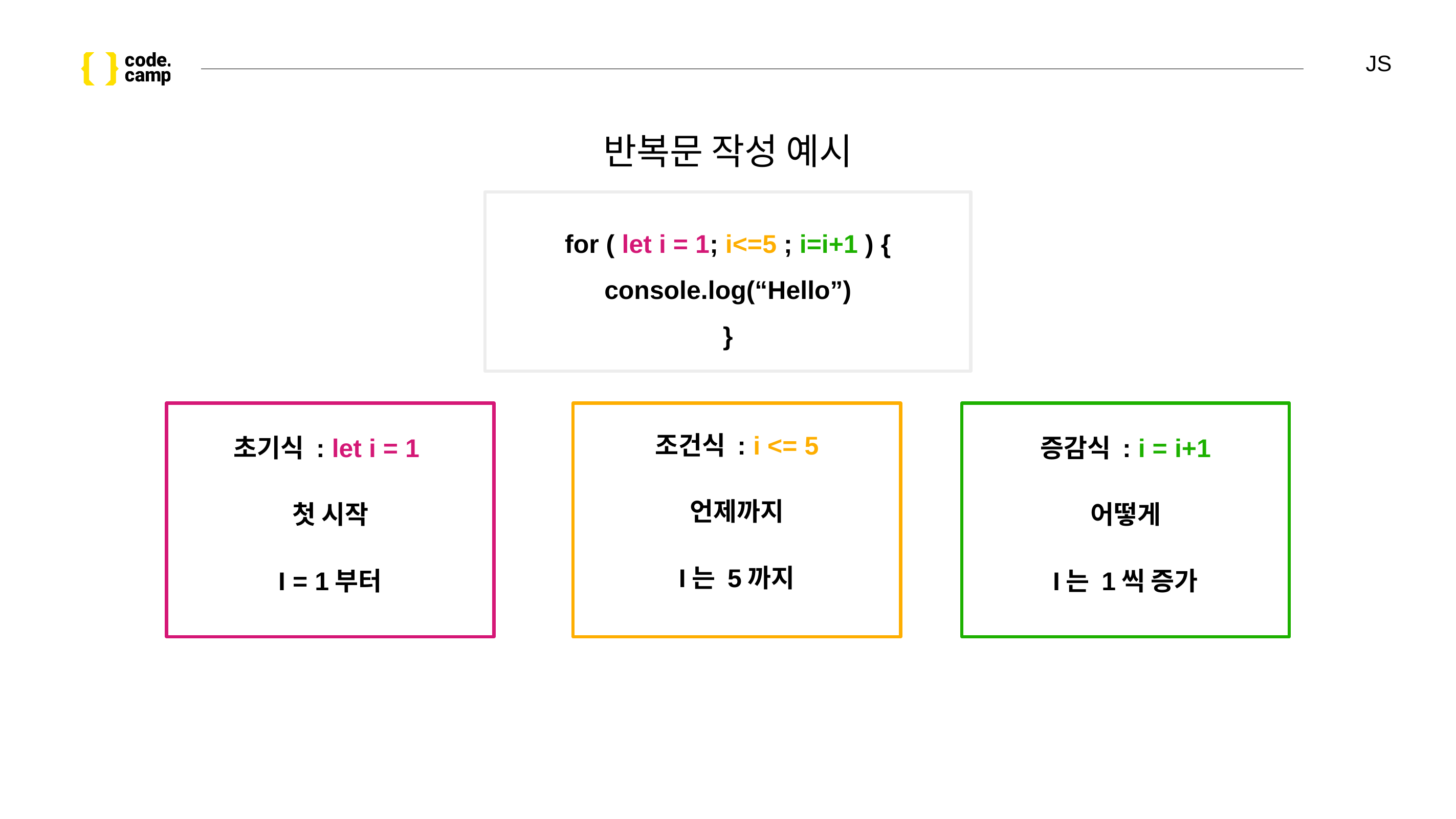

# JS

반복문 작성 예시

for ( let i = 1; i<=5 ; i=i+1 ) {
console.log(“Hello”)
}

조건식 : i <= 5
초기식 : let i = 1
증감식 : i = i+1
언제까지
첫 시작
어떻게
I는 5까지
I = 1부터
I는 1씩 증가